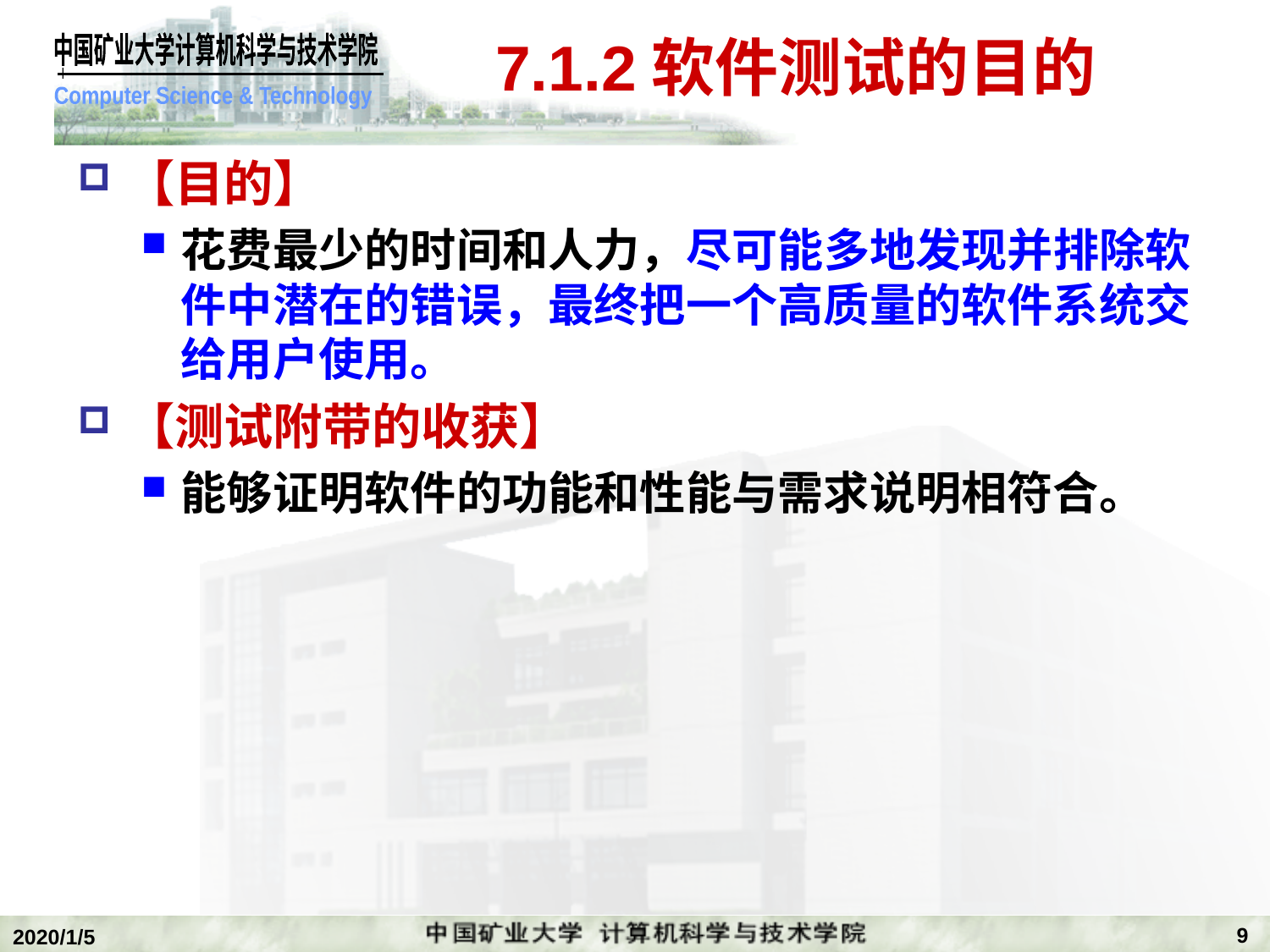

# 7.1.2软件测试的目的
【目的】
花费最少的时间和人力，尽可能多地发现并排除软件中潜在的错误，最终把一个高质量的软件系统交给用户使用。
【测试附带的收获】
能够证明软件的功能和性能与需求说明相符合。
9
2020/1/5